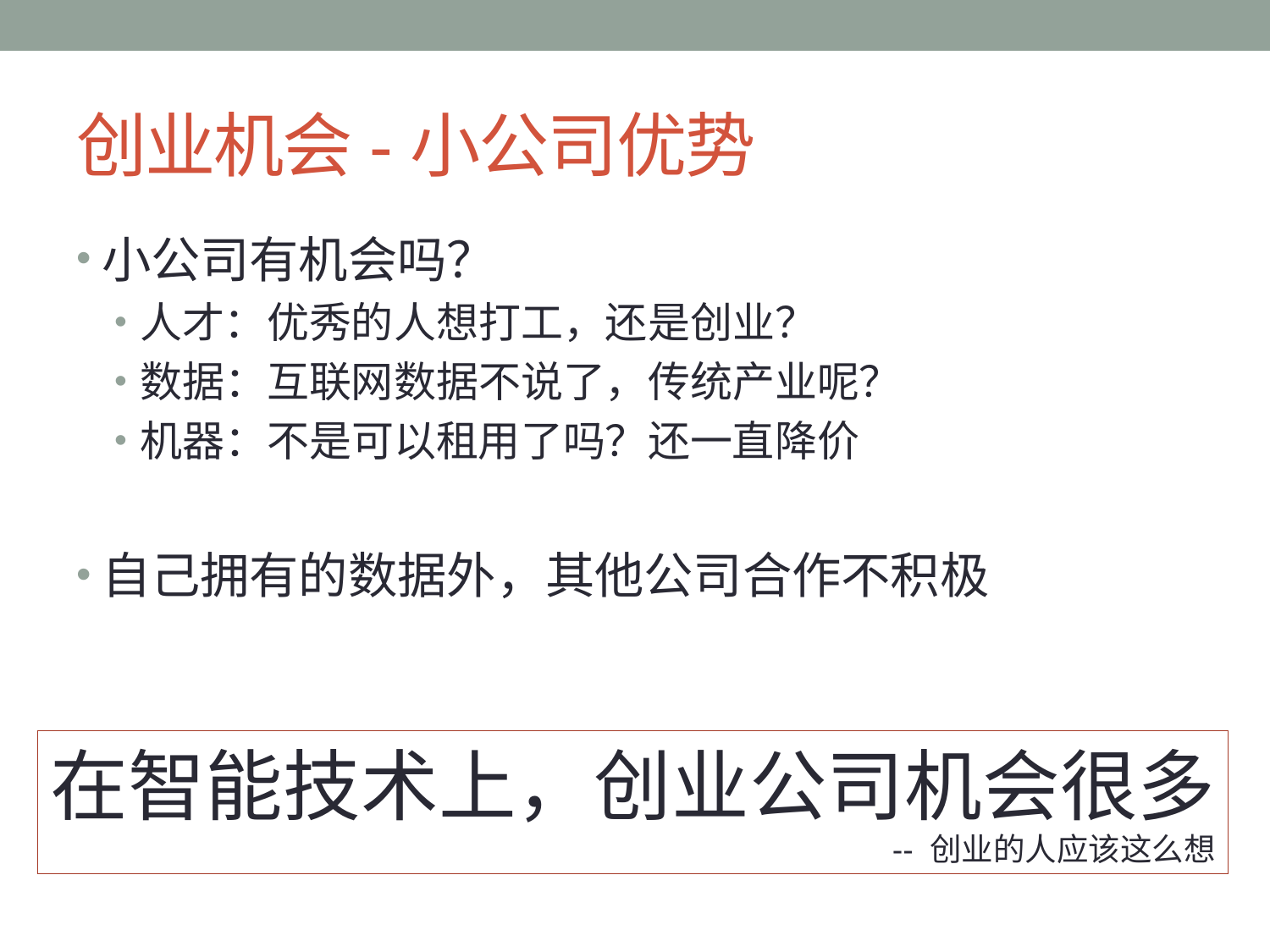

# 创业机会-小公司优势
小公司有机会吗？
人才：优秀的人想打工，还是创业？
数据：互联网数据不说了，传统产业呢？
机器：不是可以租用了吗？还一直降价

自己拥有的数据外，其他公司合作不积极
在智能技术上，创业公司机会很多
    -- 创业的人应该这么想